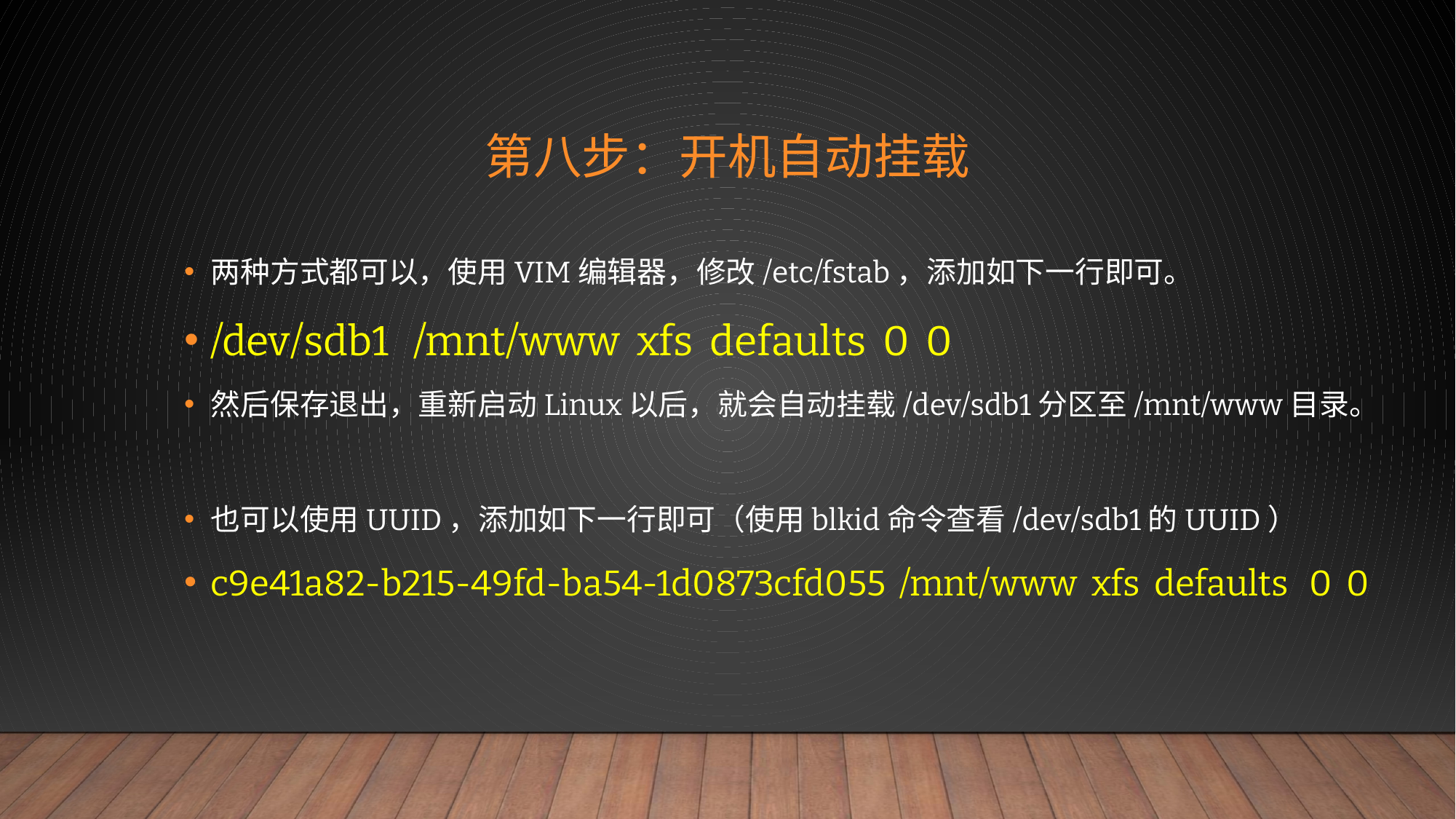

# 第八步：开机自动挂载
两种方式都可以，使用VIM编辑器，修改/etc/fstab，添加如下一行即可。
/dev/sdb1   /mnt/www  xfs  defaults  0  0
然后保存退出，重新启动Linux以后，就会自动挂载/dev/sdb1分区至/mnt/www目录。

也可以使用UUID，添加如下一行即可（使用blkid命令查看/dev/sdb1的UUID）
c9e41a82-b215-49fd-ba54-1d0873cfd055  /mnt/www  xfs  defaults   0  0